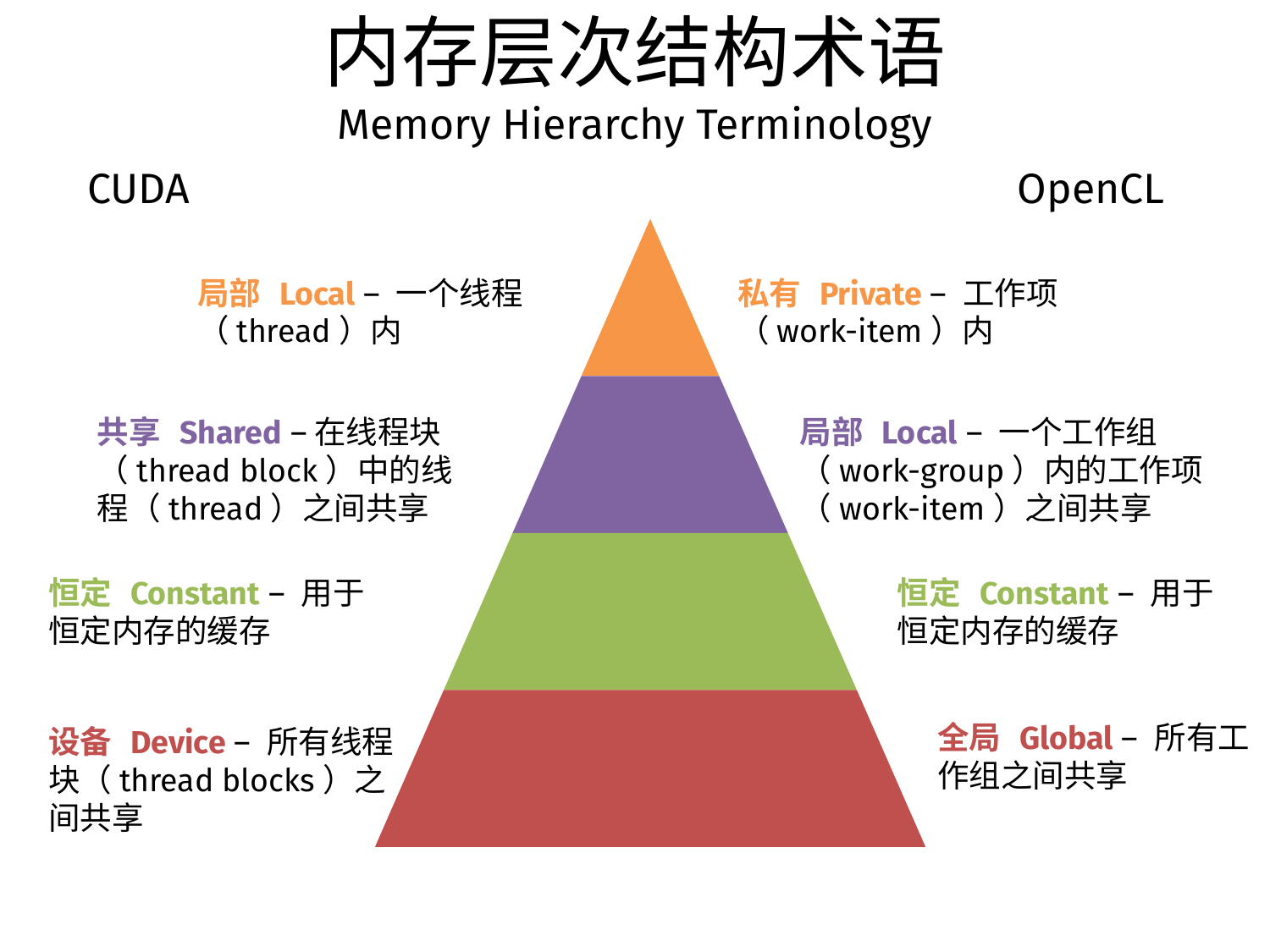

内存层次结构术语
Memory Hierarchy Terminology
CUDA
OpenCL

局部 Local – 一个线程（thread）内
私有 Private – 工作项（work-item）内
共享 Shared –在线程块（thread block）中的线程（thread）之间共享
局部 Local – 一个工作组（work-group）内的工作项（work-item）之间共享
恒定 Constant – 用于恒定内存的缓存
恒定 Constant – 用于恒定内存的缓存
全局 Global – 所有工作组之间共享
设备 Device – 所有线程块（thread blocks）之间共享